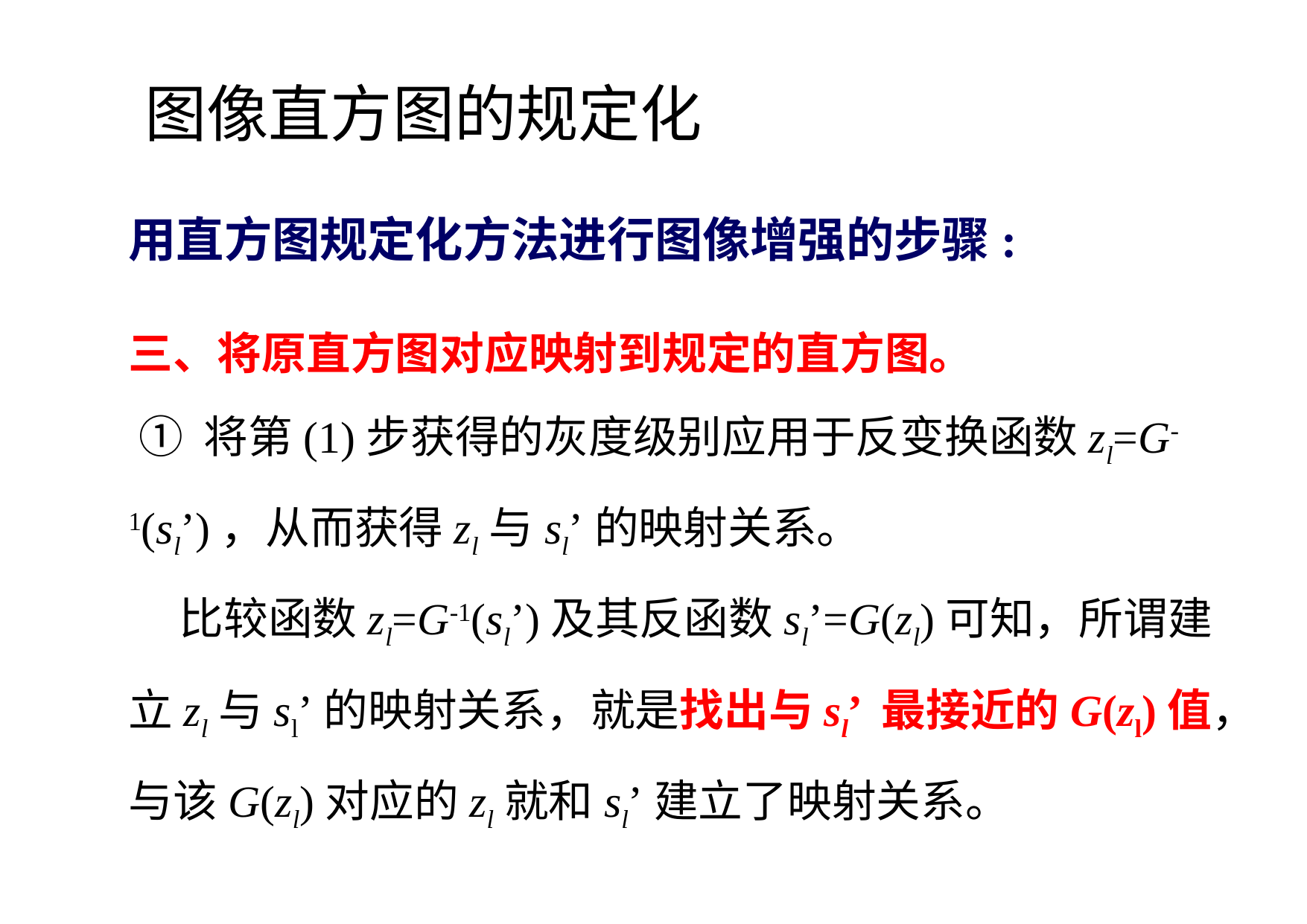

图像直方图的规定化
用直方图规定化方法进行图像增强的步骤:

三、将原直方图对应映射到规定的直方图。
 ① 将第(1)步获得的灰度级别应用于反变换函数zl=G-1(sl’)，从而获得zl与sl’的映射关系。
    比较函数zl=G-1(sl’)及其反函数sl’=G(zl)可知，所谓建立zl与sl’的映射关系，就是找出与sl’ 最接近的G(zl)值，与该G(zl)对应的zl就和sl’建立了映射关系。